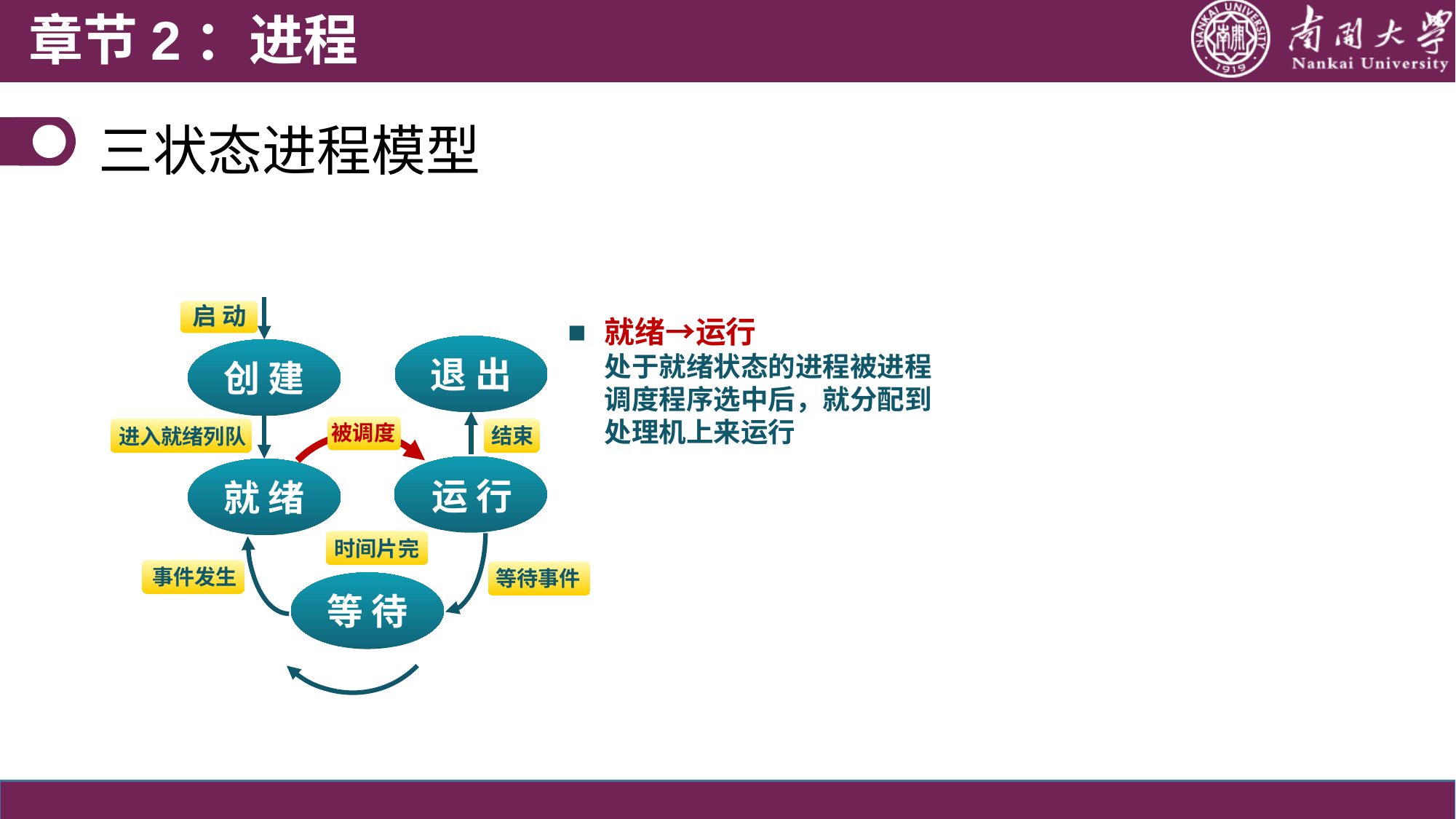

章节2：进程
三状态进程模型

启 动

退 出

创 建

等 待

运 行

就 绪
被调度

结束
进入就绪列队

时间片完

事件发生

等待事件

■
就绪→运行
处于就绪状态的进程被进程调度程序选中后，就分配到处理机上来运行